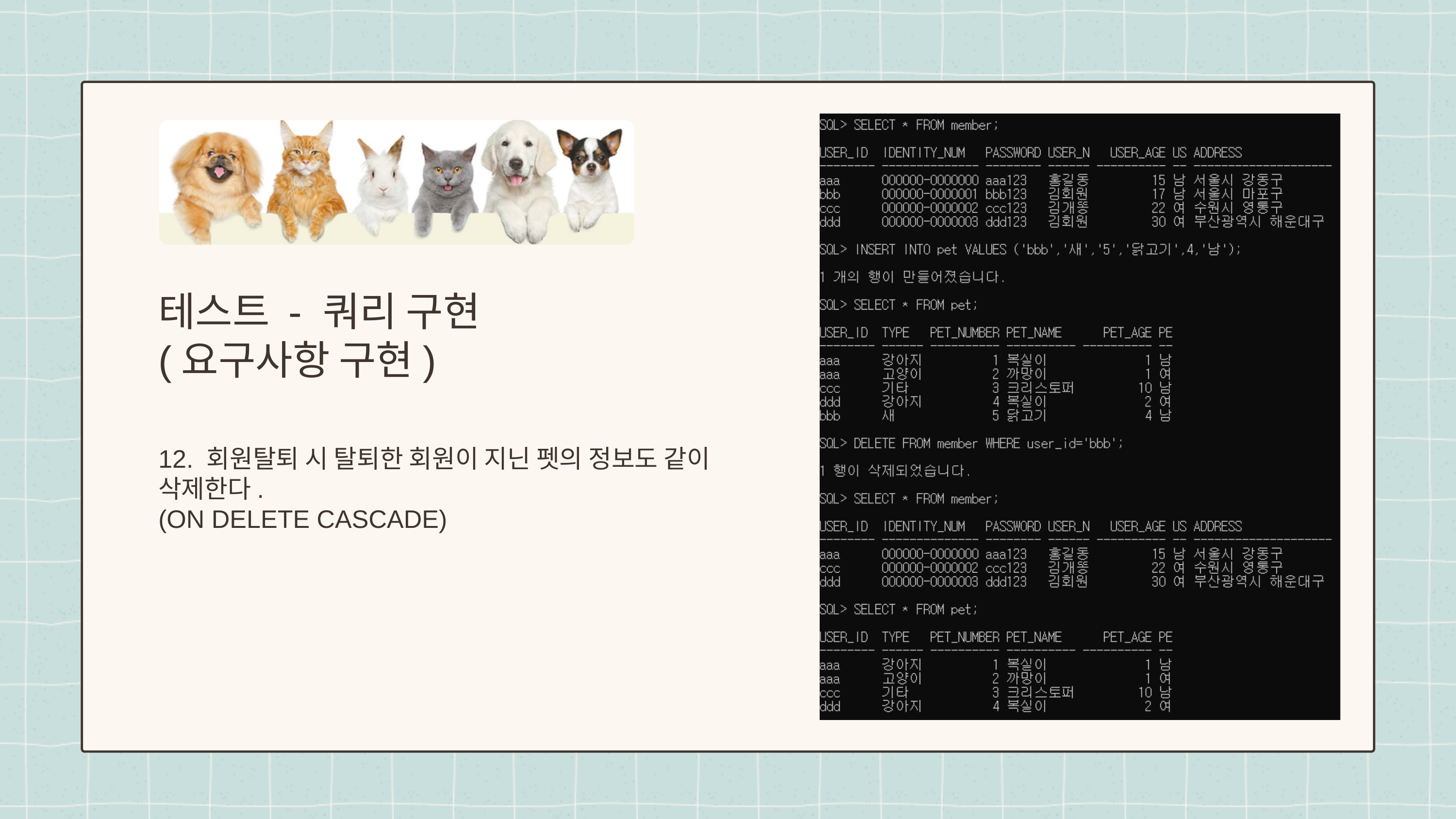

테스트 - 쿼리 구현
(요구사항 구현)
12. 회원탈퇴 시 탈퇴한 회원이 지닌 펫의 정보도 같이 삭제한다.
(ON DELETE CASCADE)